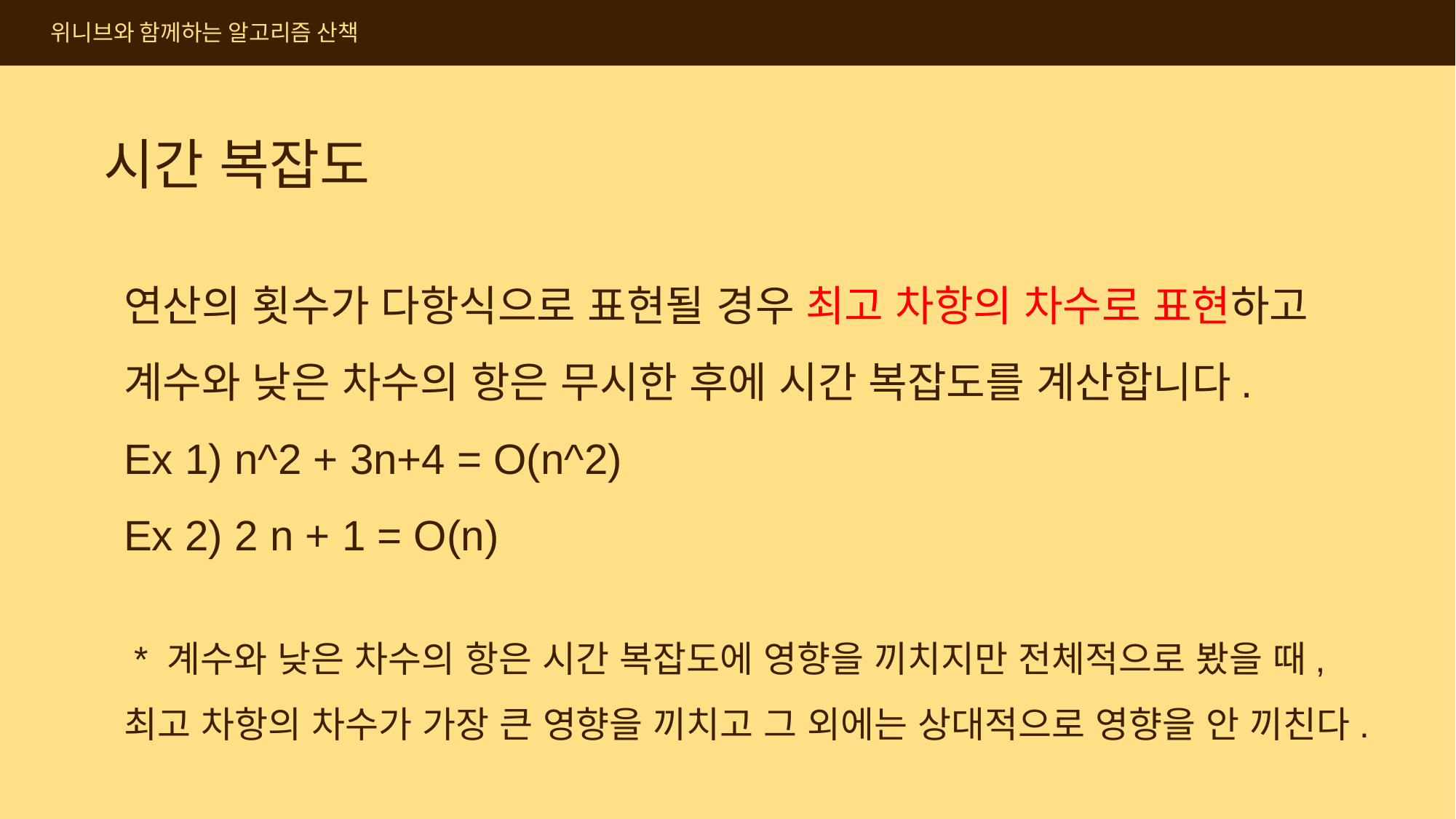

위니브와 함께하는 알고리즘 산책
시간 복잡도
연산의 횟수가 다항식으로 표현될 경우 최고 차항의 차수로 표현하고 계수와 낮은 차수의 항은 무시한 후에 시간 복잡도를 계산합니다.
Ex 1) n^2 + 3n+4 = O(n^2)
Ex 2) 2 n + 1 = O(n)
 * 계수와 낮은 차수의 항은 시간 복잡도에 영향을 끼치지만 전체적으로 봤을 때,
최고 차항의 차수가 가장 큰 영향을 끼치고 그 외에는 상대적으로 영향을 안 끼친다.